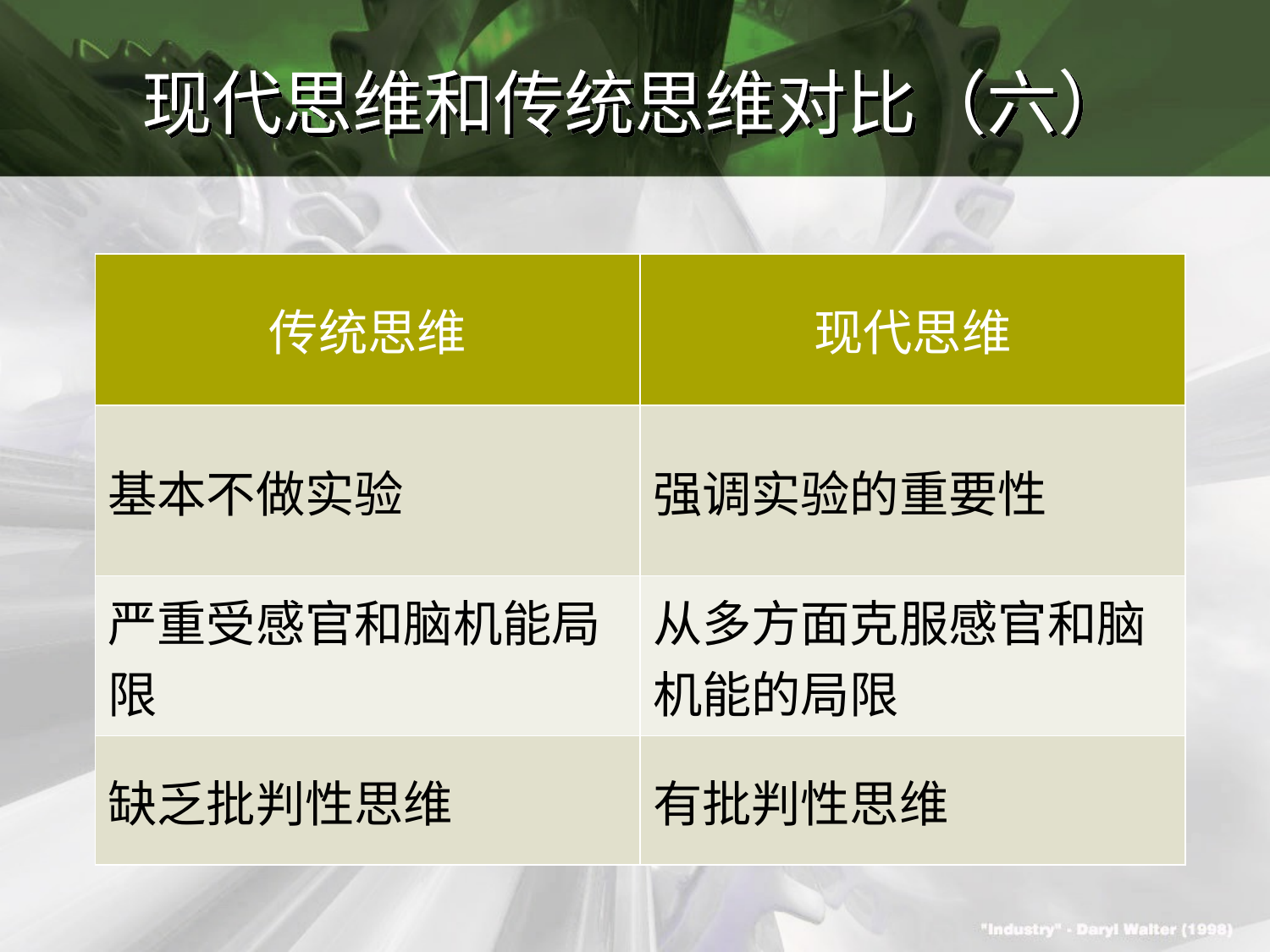

# 现代思维和传统思维对比（六）
| 传统思维 | 现代思维 |
| --- | --- |
| 基本不做实验 | 强调实验的重要性 |
| 严重受感官和脑机能局限 | 从多方面克服感官和脑机能的局限 |
| 缺乏批判性思维 | 有批判性思维 |